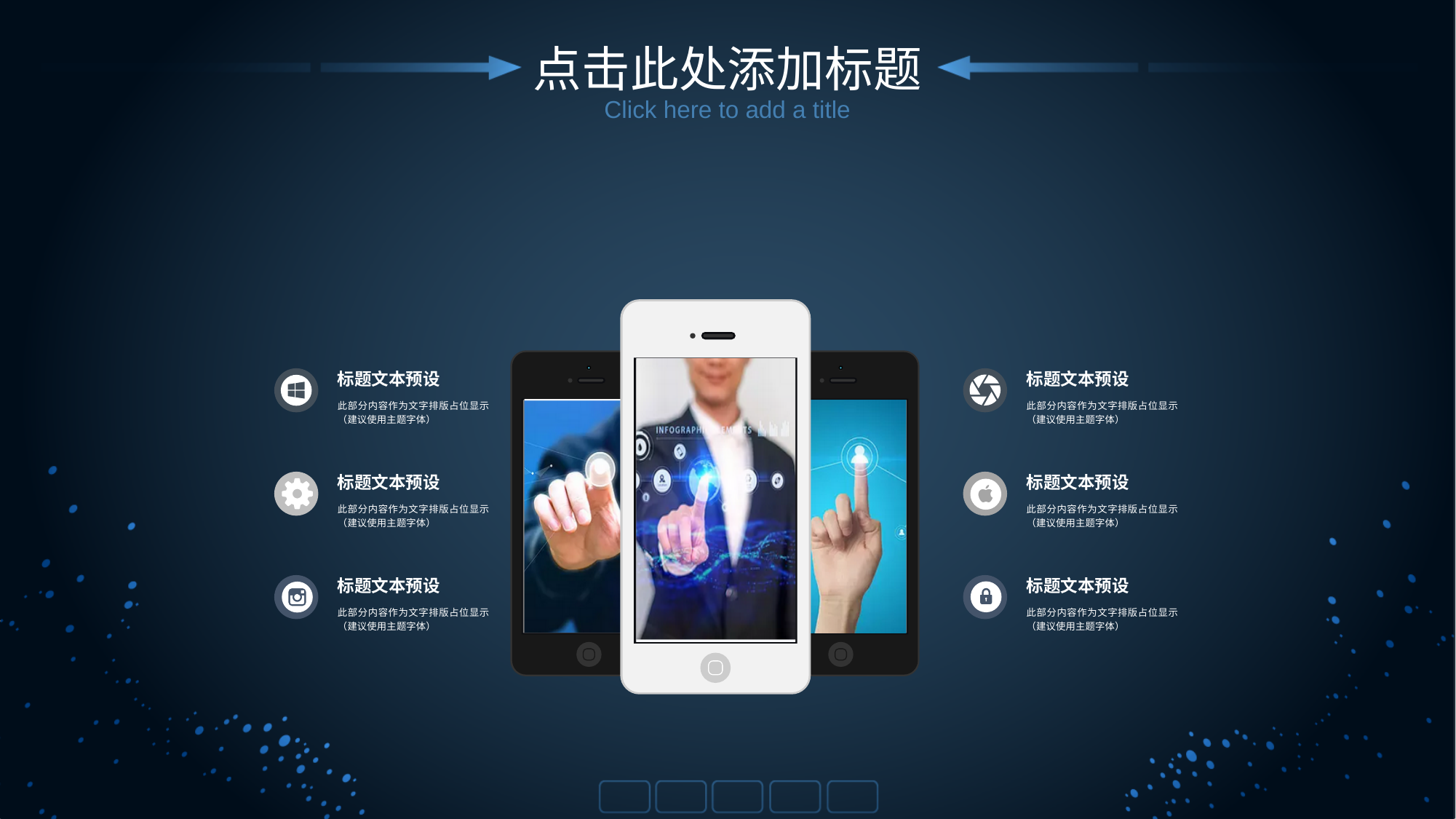

点击此处添加标题
Click here to add a title

标题文本预设

标题文本预设
此部分内容作为文字排版占位显示
（建议使用主题字体）
此部分内容作为文字排版占位显示
（建议使用主题字体）

标题文本预设

标题文本预设
此部分内容作为文字排版占位显示
（建议使用主题字体）
此部分内容作为文字排版占位显示
（建议使用主题字体）

标题文本预设

标题文本预设
此部分内容作为文字排版占位显示
（建议使用主题字体）
此部分内容作为文字排版占位显示
（建议使用主题字体）